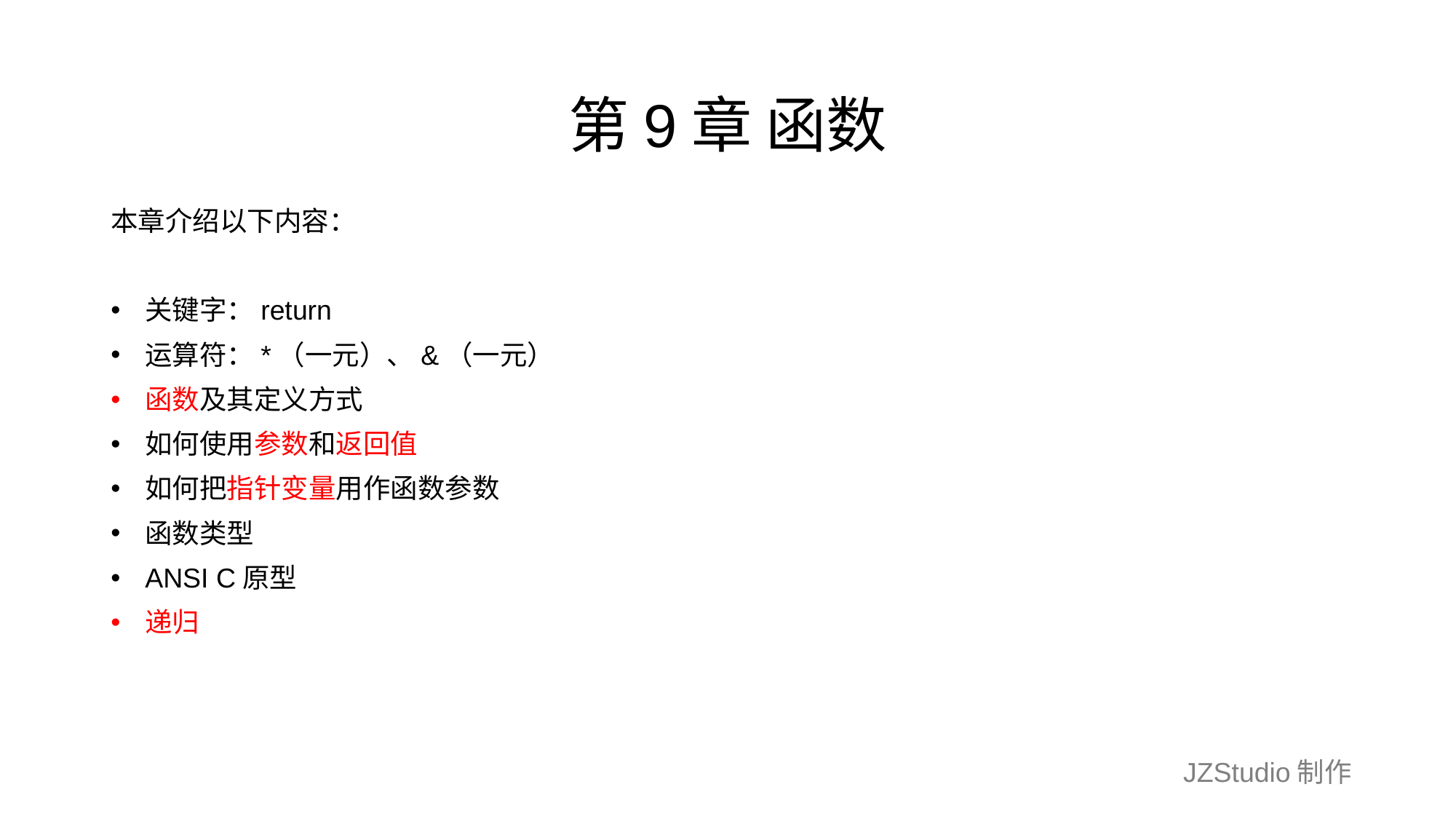

# 第9章 函数
本章介绍以下内容：

关键字：return
运算符：*（一元）、&（一元）
函数及其定义方式
如何使用参数和返回值
如何把指针变量用作函数参数
函数类型
ANSI C原型
递归